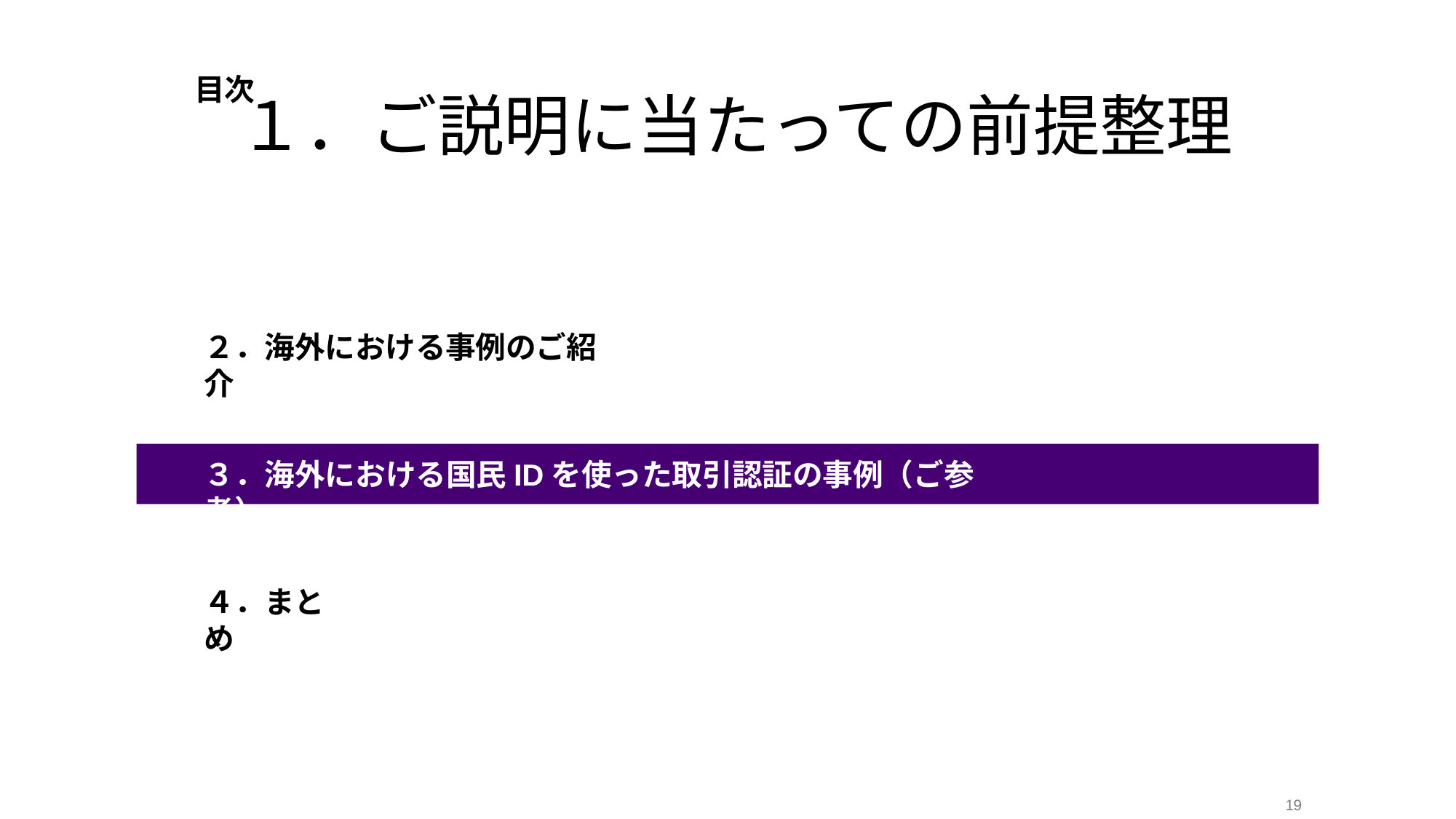

目次
# １．ご説明に当たっての前提整理
２．海外における事例のご紹介

３．海外における国民IDを使った取引認証の事例（ご参考）
４．まとめ
19